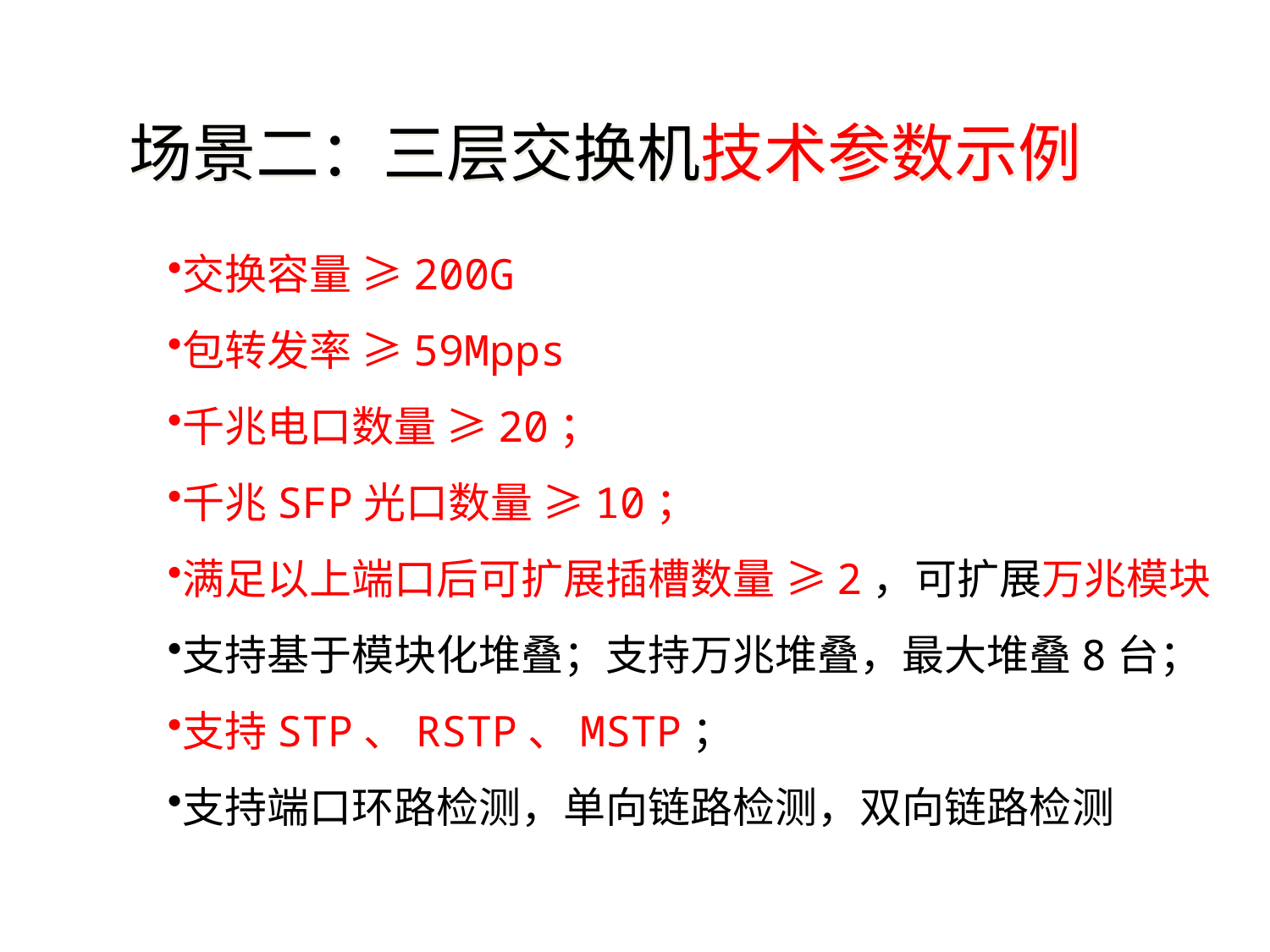

场景二：三层交换机技术参数示例
交换容量 ≥200G
包转发率 ≥59Mpps
千兆电口数量 ≥20；
千兆SFP光口数量 ≥10；
满足以上端口后可扩展插槽数量 ≥2，可扩展万兆模块
支持基于模块化堆叠；支持万兆堆叠，最大堆叠8台；
支持STP、RSTP、MSTP；
支持端口环路检测，单向链路检测，双向链路检测